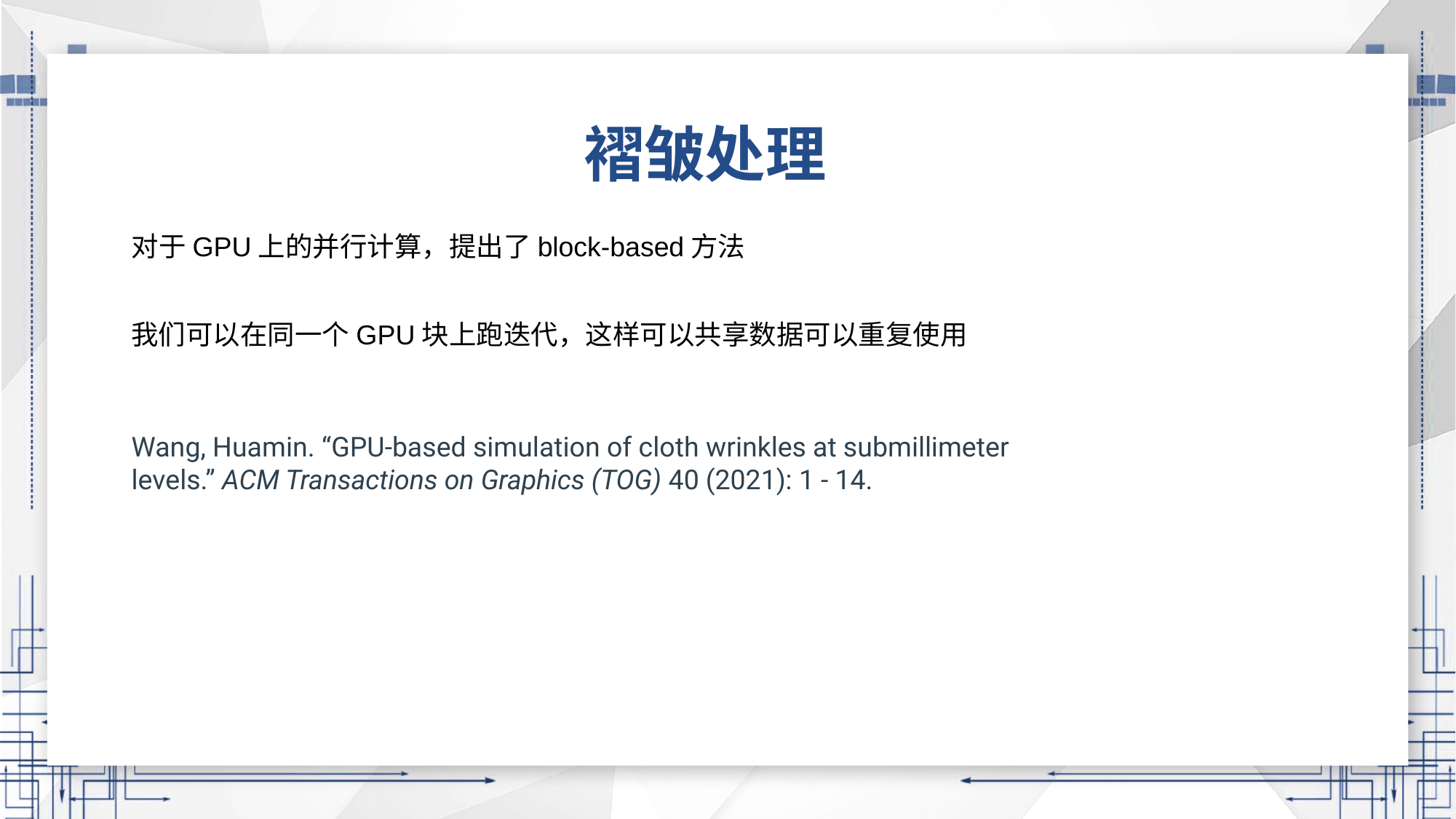

褶皱处理
对于GPU上的并行计算，提出了block-based方法
我们可以在同一个GPU块上跑迭代，这样可以共享数据可以重复使用
Wang, Huamin. “GPU-based simulation of cloth wrinkles at submillimeter levels.” ACM Transactions on Graphics (TOG) 40 (2021): 1 - 14.